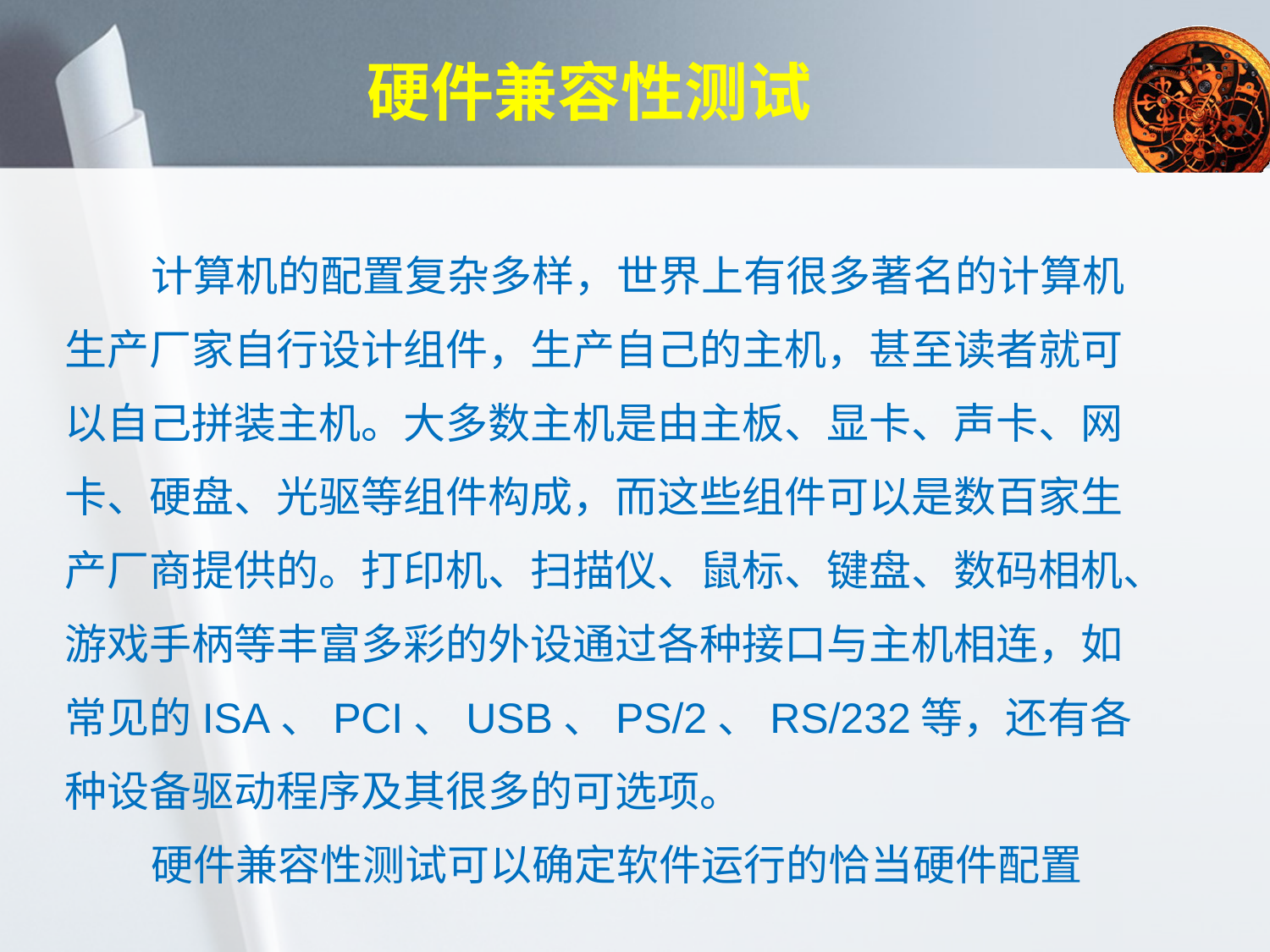

# 硬件兼容性测试
        计算机的配置复杂多样，世界上有很多著名的计算机生产厂家自行设计组件，生产自己的主机，甚至读者就可以自己拼装主机。大多数主机是由主板、显卡、声卡、网卡、硬盘、光驱等组件构成，而这些组件可以是数百家生产厂商提供的。打印机、扫描仪、鼠标、键盘、数码相机、游戏手柄等丰富多彩的外设通过各种接口与主机相连，如常见的ISA、PCI、USB、PS/2、RS/232等，还有各种设备驱动程序及其很多的可选项。
        硬件兼容性测试可以确定软件运行的恰当硬件配置